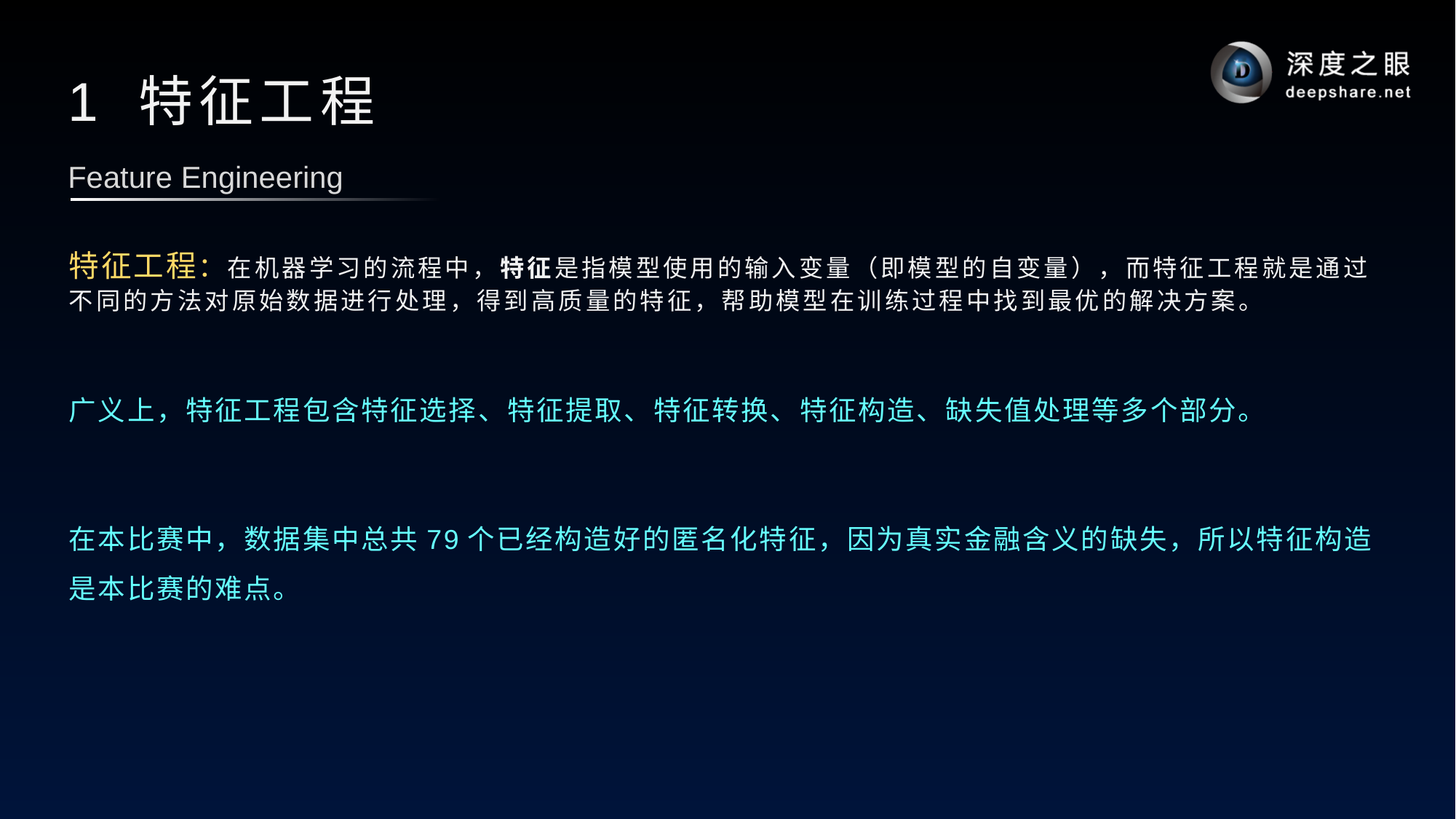

# 1 特征工程
Feature Engineering
特征工程：在机器学习的流程中，特征是指模型使用的输入变量（即模型的自变量），而特征工程就是通过不同的方法对原始数据进行处理，得到高质量的特征，帮助模型在训练过程中找到最优的解决方案。

广义上，特征工程包含特征选择、特征提取、特征转换、特征构造、缺失值处理等多个部分。

在本比赛中，数据集中总共79个已经构造好的匿名化特征，因为真实金融含义的缺失，所以特征构造是本比赛的难点。